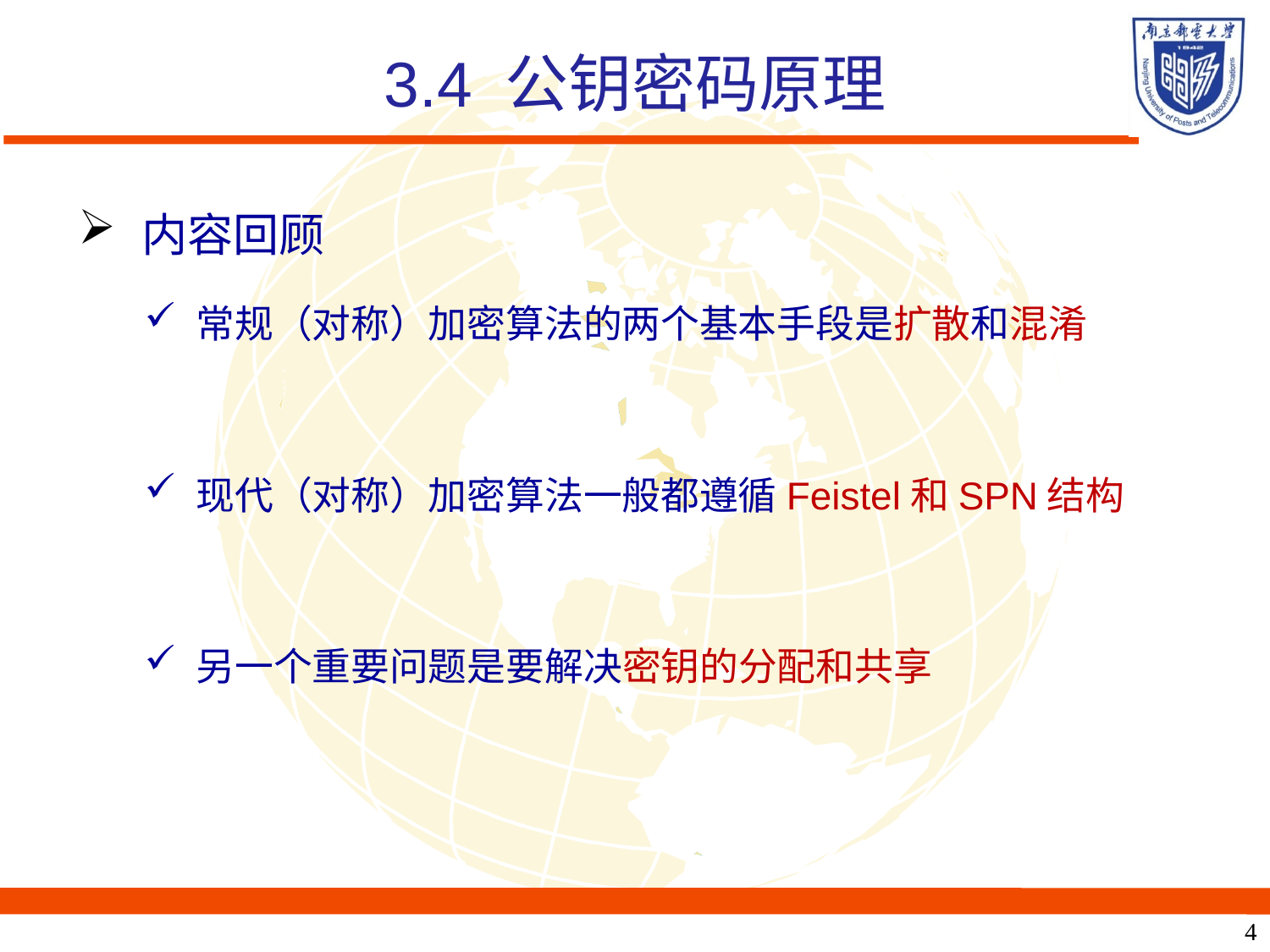

# 3.4 公钥密码原理
内容回顾
常规（对称）加密算法的两个基本手段是扩散和混淆

现代（对称）加密算法一般都遵循Feistel和SPN结构

另一个重要问题是要解决密钥的分配和共享
4